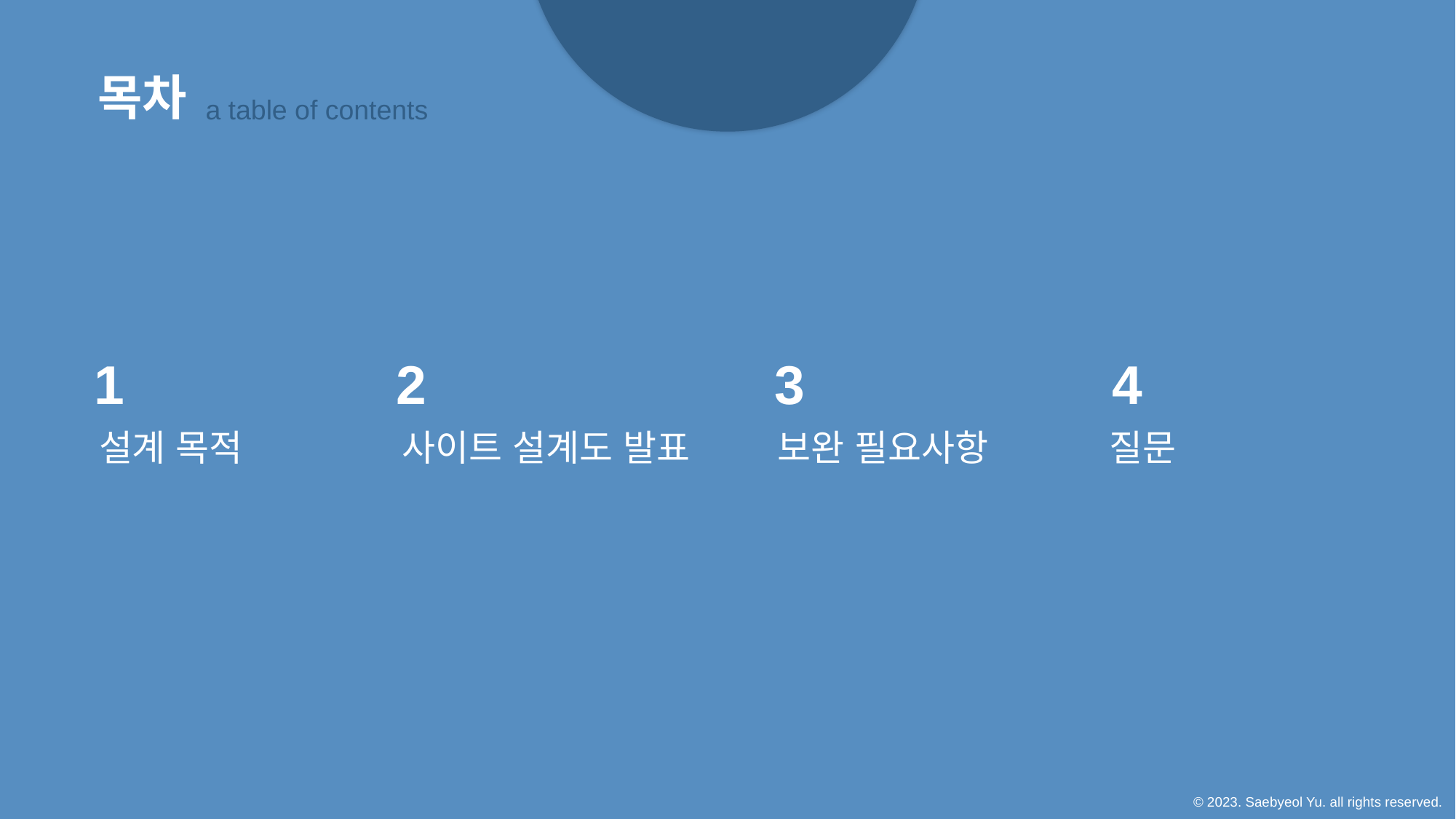

목차
a table of contents
1
설계 목적
2
사이트 설계도 발표
3
보완 필요사항
4
질문